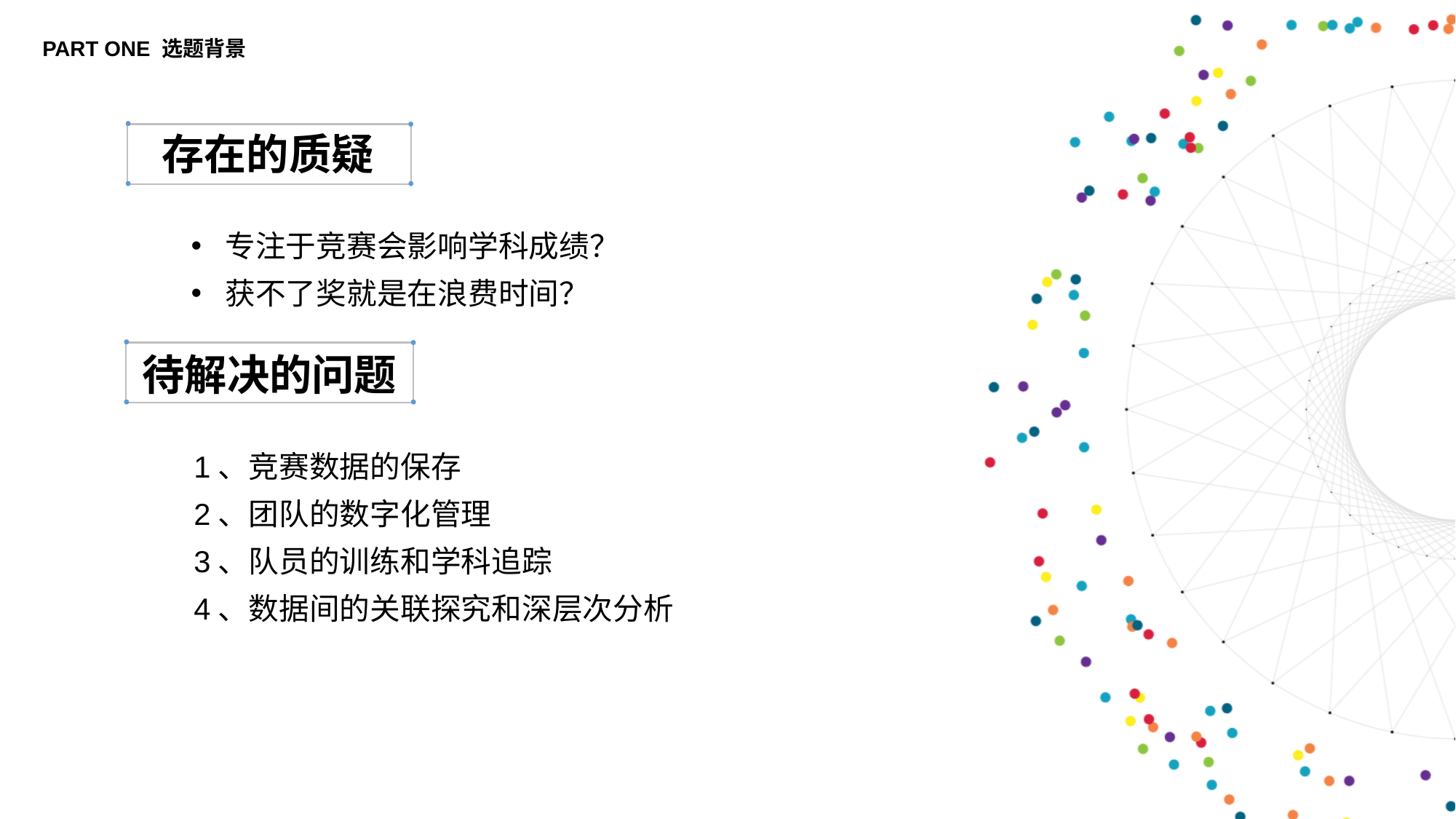

PART ONE 选题背景

存在的质疑
专注于竞赛会影响学科成绩？
获不了奖就是在浪费时间？

待解决的问题
       1、竞赛数据的保存
       2、团队的数字化管理
       3、队员的训练和学科追踪
       4、数据间的关联探究和深层次分析